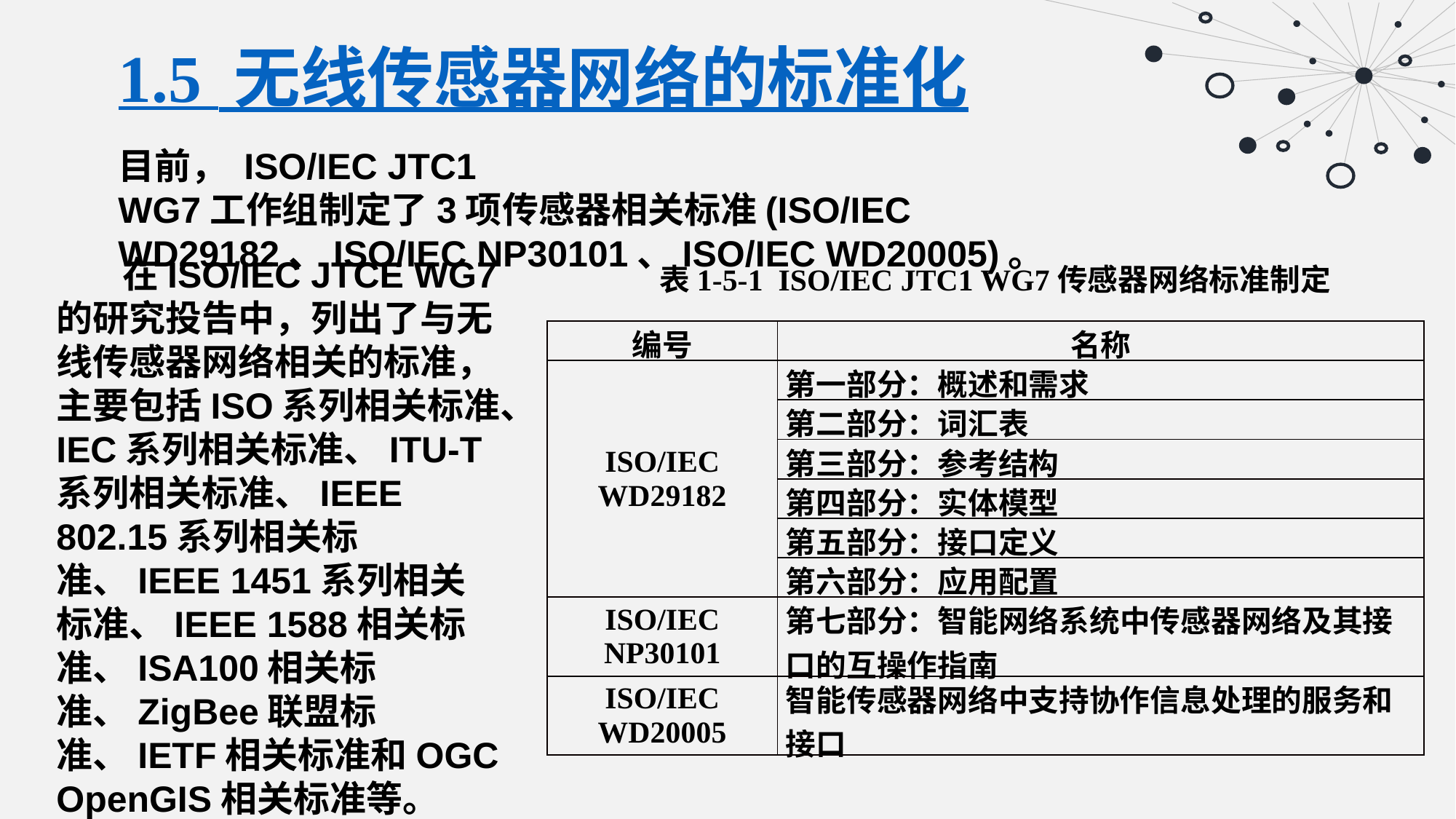

# 1.5  无线传感器网络的标准化
目前， ISO/IEC JTC1 WG7工作组制定了3项传感器相关标准(ISO/IEC WD29182、ISO/IEC NP30101、ISO/IEC WD20005)。
       在ISO/IEC JTCE WG7的研究投告中，列出了与无线传感器网络相关的标准，主要包括ISO系列相关标准、IEC系列相关标准、ITU-T系列相关标准、IEEE 802.15系列相关标准、IEEE 1451系列相关标准、IEEE 1588相关标准、ISA100相关标准、ZigBee联盟标准、IETF相关标准和OGC OpenGIS相关标准等。
表1-5-1  ISO/IEC JTC1 WG7传感器网络标准制定
| 编号 | 名称 |
| --- | --- |
| ISO/IEC WD29182 | 第一部分：概述和需求 |
|  | 第二部分：词汇表 |
|  | 第三部分：参考结构 |
|  | 第四部分：实体模型 |
|  | 第五部分：接口定义 |
|  | 第六部分：应用配置 |
| ISO/IEC NP30101 | 第七部分：智能网络系统中传感器网络及其接口的互操作指南 |
| ISO/IEC WD20005 | 智能传感器网络中支持协作信息处理的服务和接口 |